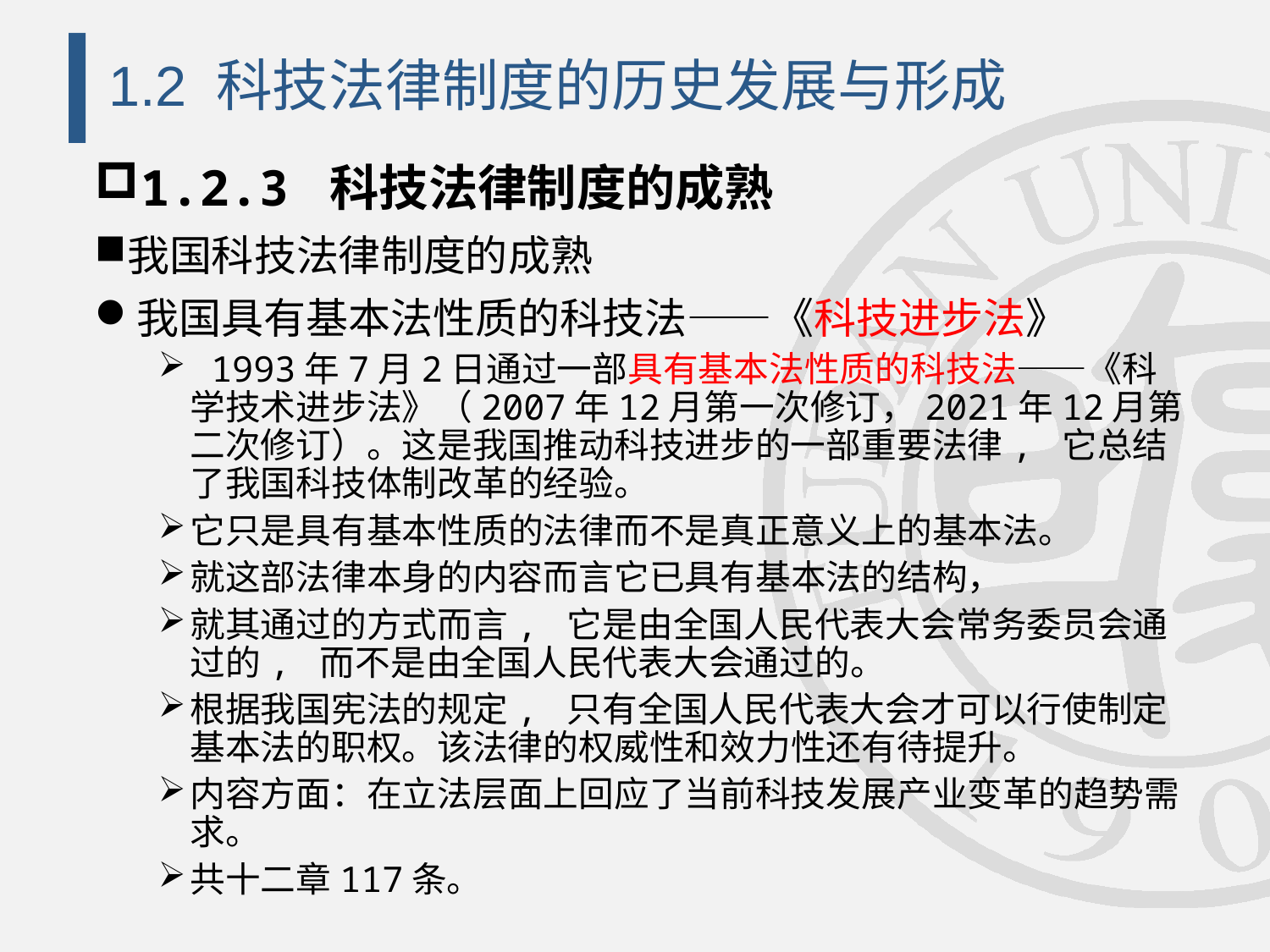

# 1.2 科技法律制度的历史发展与形成
1.2.3 科技法律制度的成熟
我国科技法律制度的成熟
我国具有基本法性质的科技法——《科技进步法》
 1993年7月2日通过一部具有基本法性质的科技法——《科学技术进步法》（2007年12月第一次修订，2021年12月第二次修订）。这是我国推动科技进步的一部重要法律, 它总结了我国科技体制改革的经验。
它只是具有基本性质的法律而不是真正意义上的基本法。
就这部法律本身的内容而言它已具有基本法的结构，
就其通过的方式而言, 它是由全国人民代表大会常务委员会通过的, 而不是由全国人民代表大会通过的。
根据我国宪法的规定, 只有全国人民代表大会才可以行使制定基本法的职权。该法律的权威性和效力性还有待提升。
内容方面：在立法层面上回应了当前科技发展产业变革的趋势需求。
共十二章117条。